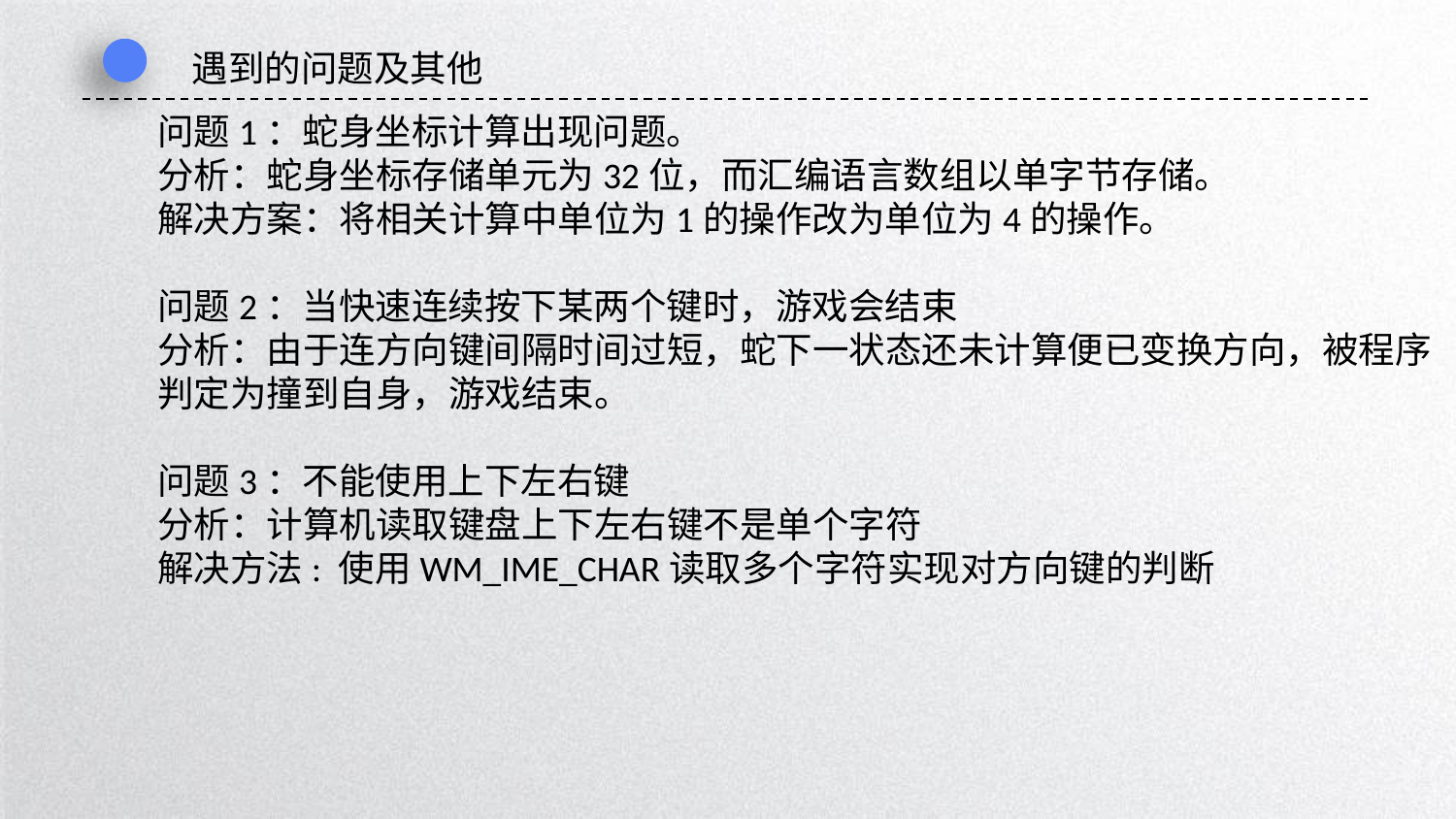

遇到的问题及其他
	问题1：蛇身坐标计算出现问题。
	分析：蛇身坐标存储单元为32位，而汇编语言数组以单字节存储。
	解决方案：将相关计算中单位为1的操作改为单位为4的操作。

	问题2：当快速连续按下某两个键时，游戏会结束
	分析：由于连方向键间隔时间过短，蛇下一状态还未计算便已变换方向，被程序	判定为撞到自身，游戏结束。

	问题3：不能使用上下左右键
	分析：计算机读取键盘上下左右键不是单个字符
	解决方法: 使用WM_IME_CHAR读取多个字符实现对方向键的判断

延时符